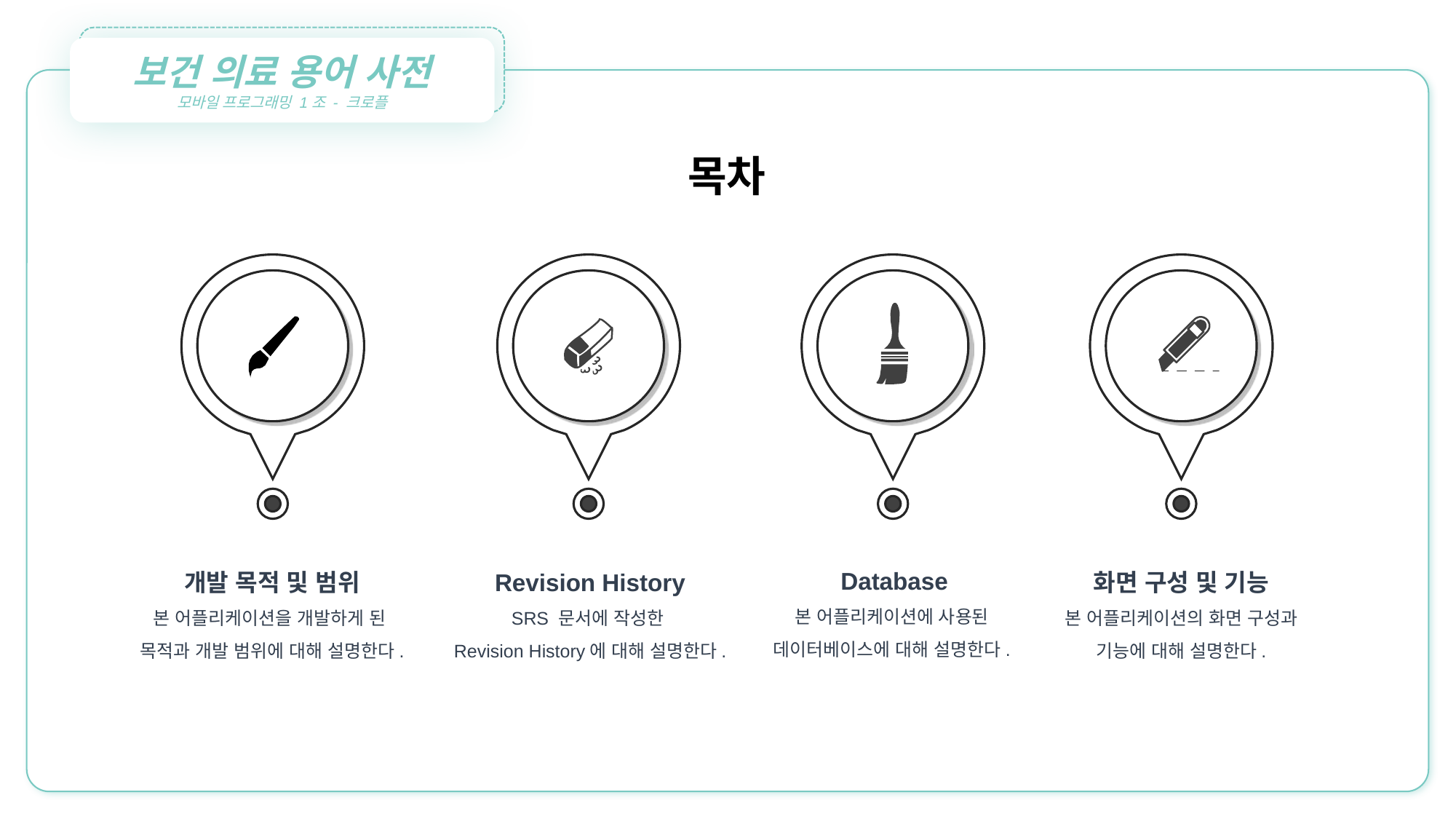

보건 의료 용어 사전
모바일 프로그래밍 1조 - 크로플

목차

Database
본 어플리케이션에 사용된
데이터베이스에 대해 설명한다.
개발 목적 및 범위
본 어플리케이션을 개발하게 된
목적과 개발 범위에 대해 설명한다.
Revision History
SRS 문서에 작성한
Revision History에 대해 설명한다.
화면 구성 및 기능
본 어플리케이션의 화면 구성과 기능에 대해 설명한다.